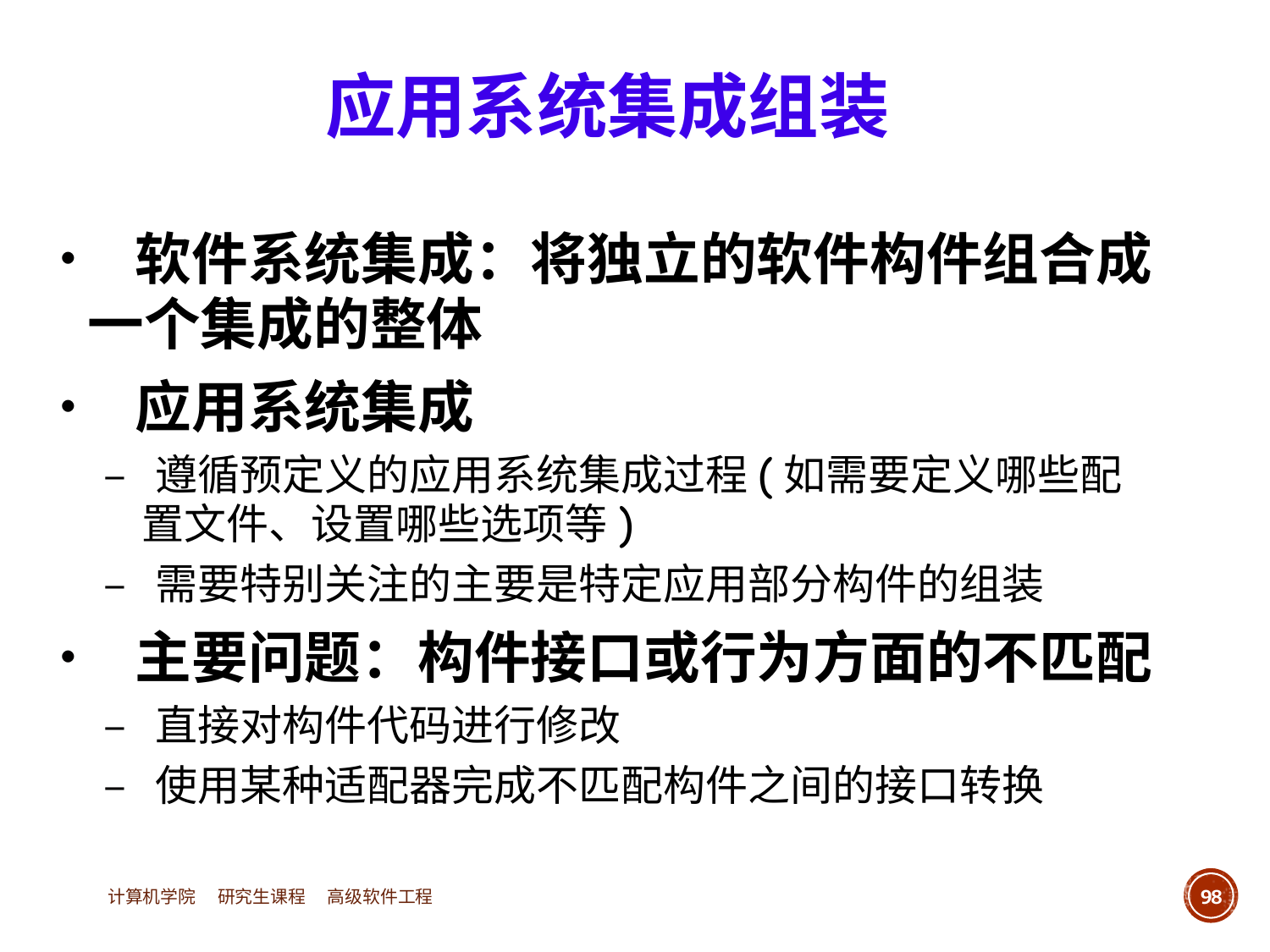

应用系统集成组装

•  软件系统集成：将独立的软件构件组合成
	一个集成的整体
•  应用系统集成
		–  遵循预定义的应用系统集成过程(如需要定义哪些配
			置文件、设置哪些选项等)
		–  需要特别关注的主要是特定应用部分构件的组装
•  主要问题：构件接口或行为方面的不匹配
		–  直接对构件代码进行修改
		–  使用某种适配器完成不匹配构件之间的接口转换
计算机学院    研究生课程    高级软件工程
98